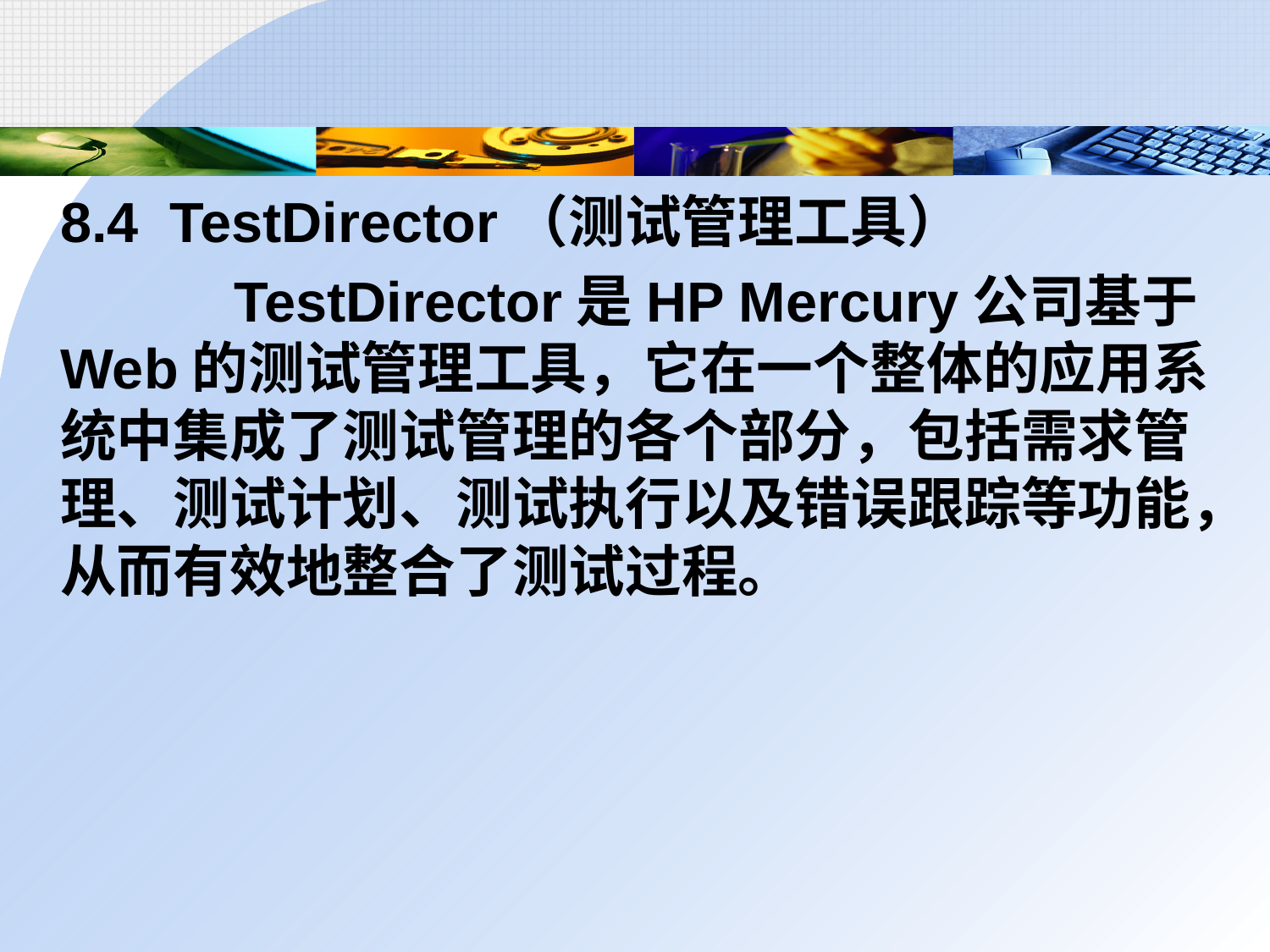

8.4  TestDirector（测试管理工具）
		   TestDirector是HP Mercury公司基于Web的测试管理工具，它在一个整体的应用系统中集成了测试管理的各个部分，包括需求管理、测试计划、测试执行以及错误跟踪等功能，从而有效地整合了测试过程。